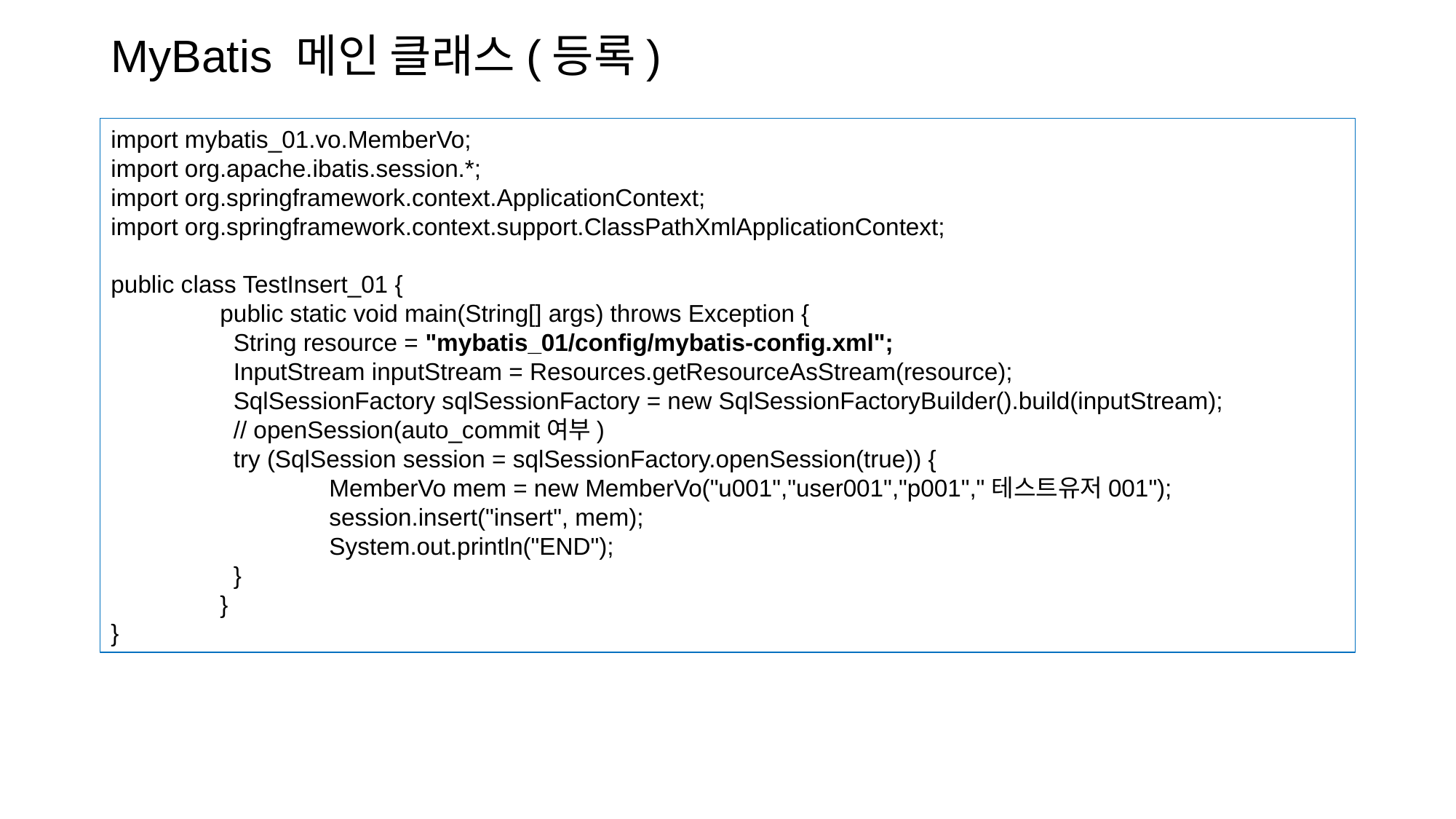

# MyBatis 메인 클래스(등록)
import mybatis_01.vo.MemberVo;
import org.apache.ibatis.session.*;
import org.springframework.context.ApplicationContext;
import org.springframework.context.support.ClassPathXmlApplicationContext;

public class TestInsert_01 {
	public static void main(String[] args) throws Exception {
	  String resource = "mybatis_01/config/mybatis-config.xml";
	  InputStream inputStream = Resources.getResourceAsStream(resource);
	  SqlSessionFactory sqlSessionFactory = new SqlSessionFactoryBuilder().build(inputStream);
	  // openSession(auto_commit여부)
	  try (SqlSession session = sqlSessionFactory.openSession(true)) {
		MemberVo mem = new MemberVo("u001","user001","p001","테스트유저001");
		session.insert("insert", mem);
		System.out.println("END");
	  }
	}
}